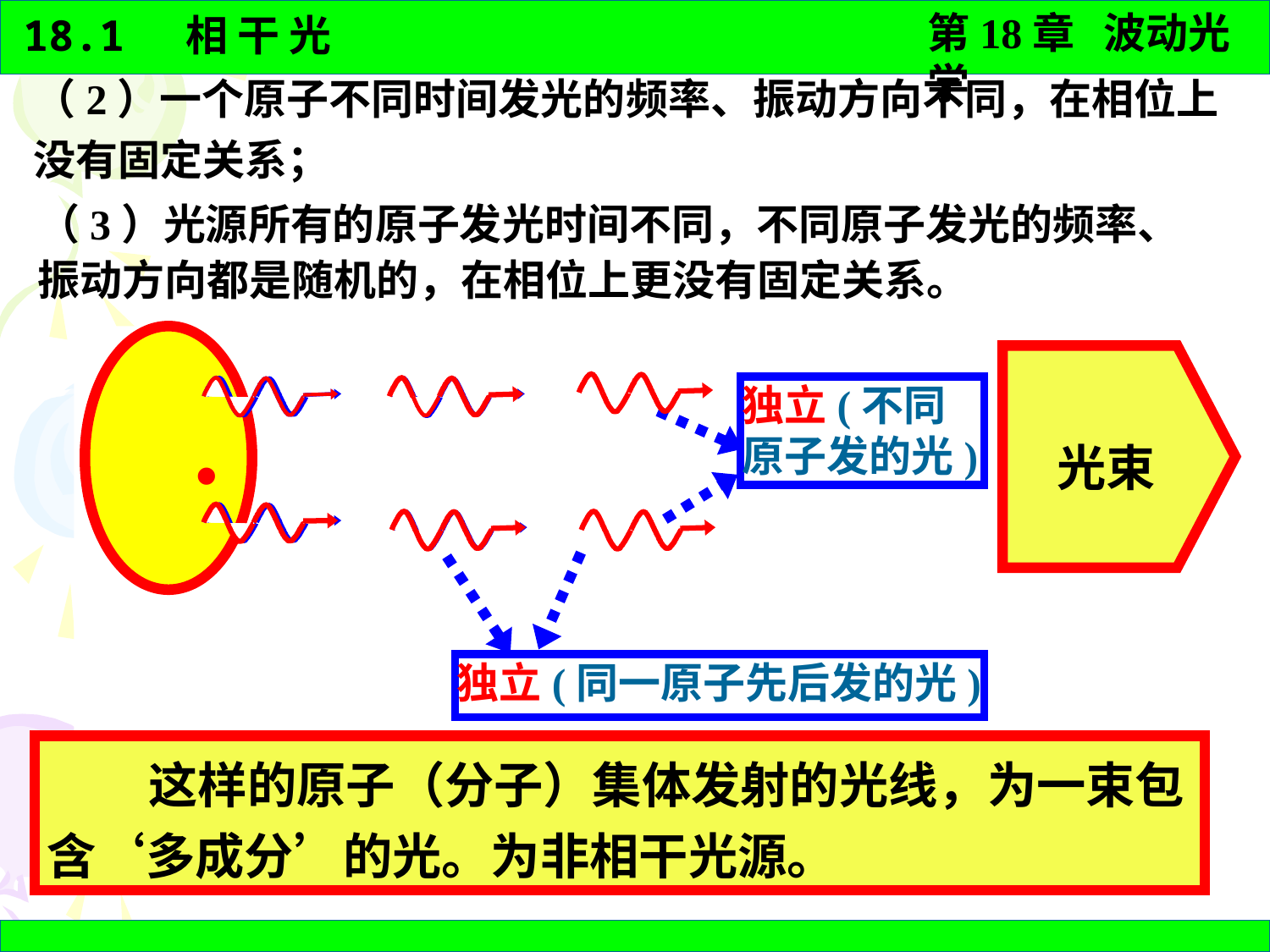

（2）一个原子不同时间发光的频率、振动方向不同，在相位上没有固定关系；
（3）光源所有的原子发光时间不同，不同原子发光的频率、振动方向都是随机的，在相位上更没有固定关系。

独立(不同
原子发的光)

·

光束

独立(同一原子先后发的光)
        这样的原子（分子）集体发射的光线，为一束包含‘多成分’的光。为非相干光源。